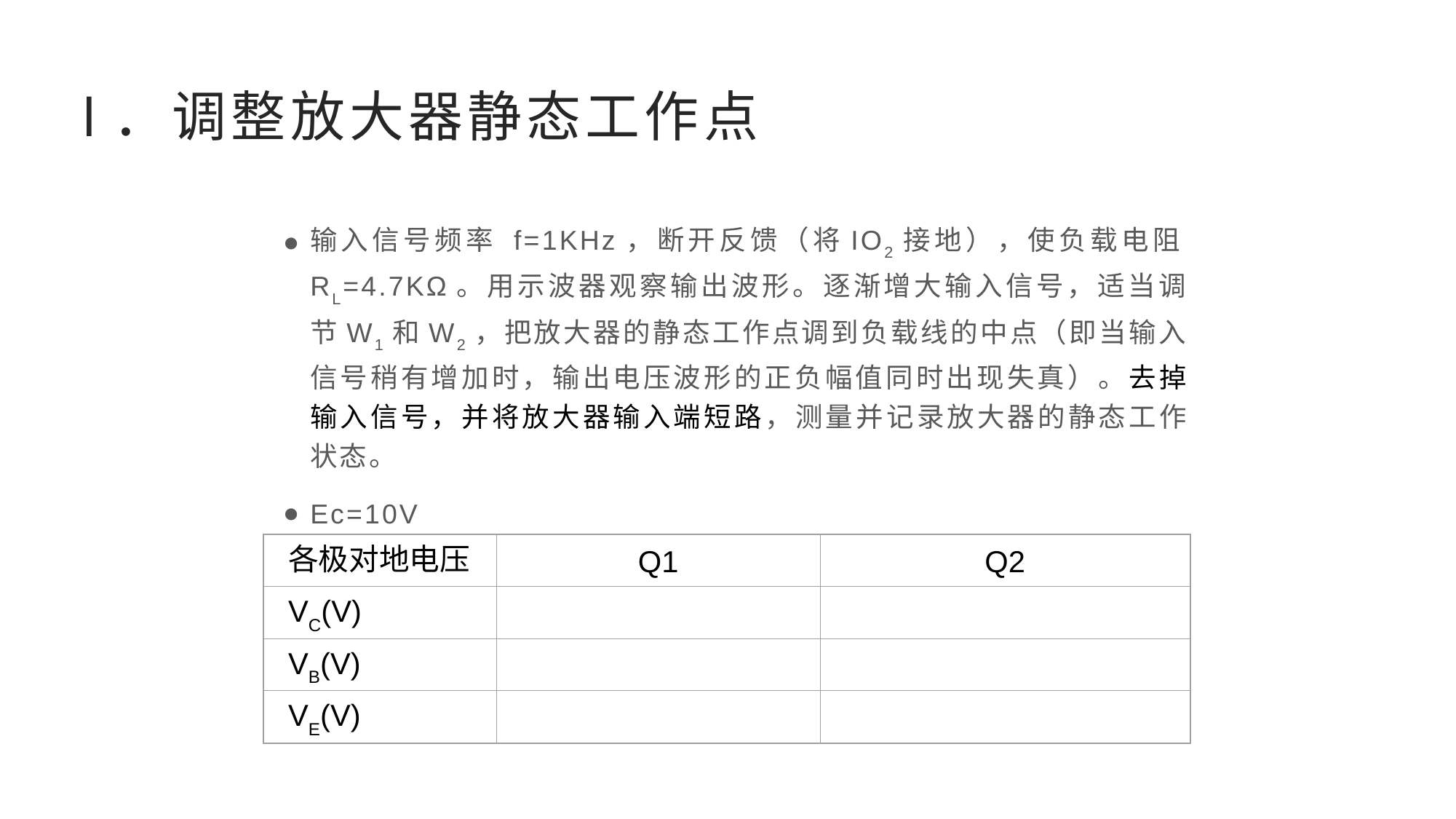

# l．调整放大器静态工作点
输入信号频率 f=1KHz，断开反馈（将IO2接地），使负载电阻RL=4.7KΩ。用示波器观察输出波形。逐渐增大输入信号，适当调节W1和W2，把放大器的静态工作点调到负载线的中点（即当输入信号稍有增加时，输出电压波形的正负幅值同时出现失真）。去掉输入信号，并将放大器输入端短路，测量并记录放大器的静态工作状态。
Ec=10V

各极对地电压

Q1

Q2

VC(V)

VB(V)

VE(V)